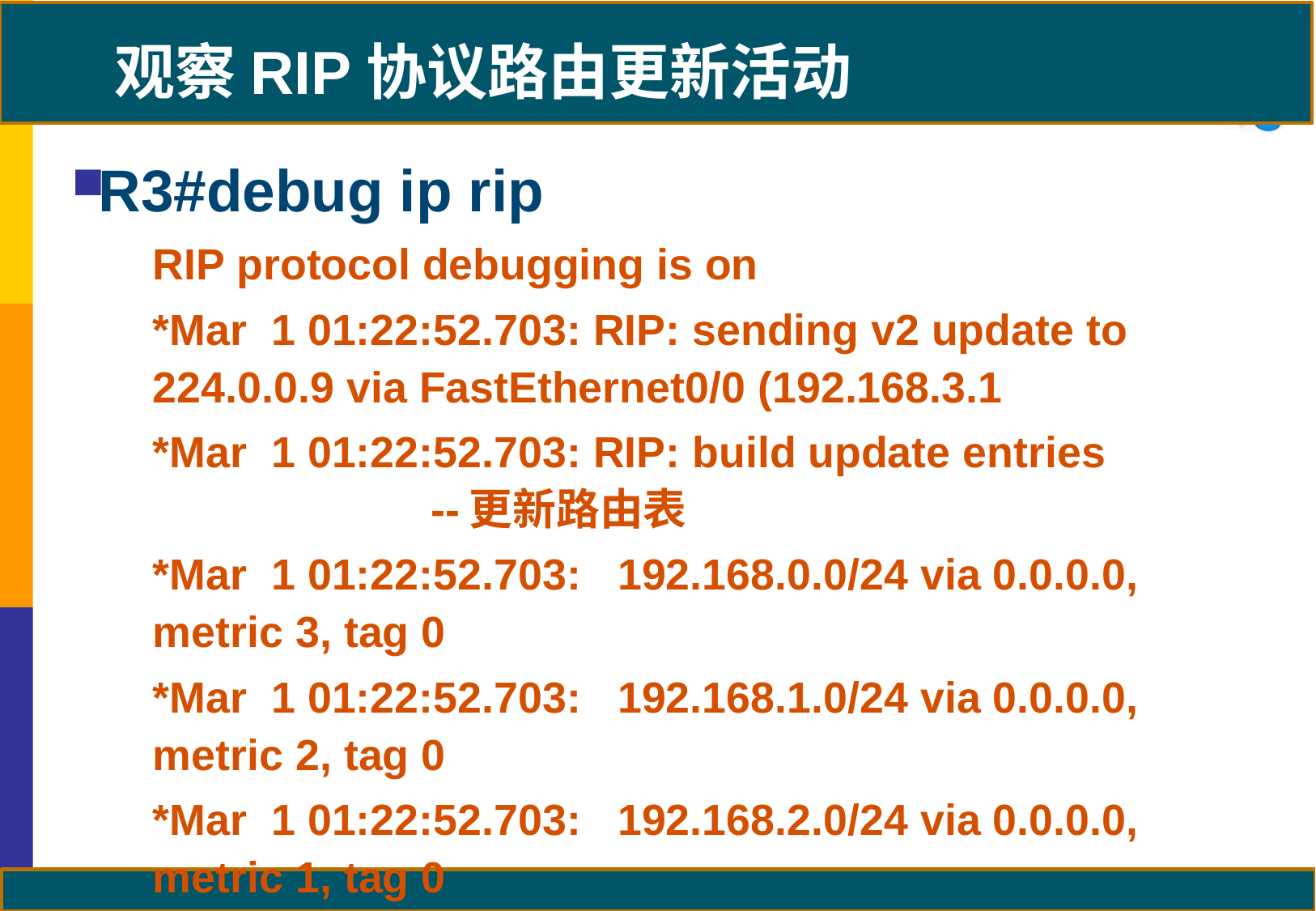

# 观察RIP协议路由更新活动
R3#debug ip rip
RIP protocol debugging is on
*Mar  1 01:22:52.703: RIP: sending v2 update to 224.0.0.9 via FastEthernet0/0 (192.168.3.1
*Mar  1 01:22:52.703: RIP: build update entries                                     --更新路由表
*Mar  1 01:22:52.703:   192.168.0.0/24 via 0.0.0.0, metric 3, tag 0
*Mar  1 01:22:52.703:   192.168.1.0/24 via 0.0.0.0, metric 2, tag 0
*Mar  1 01:22:52.703:   192.168.2.0/24 via 0.0.0.0, metric 1, tag 0